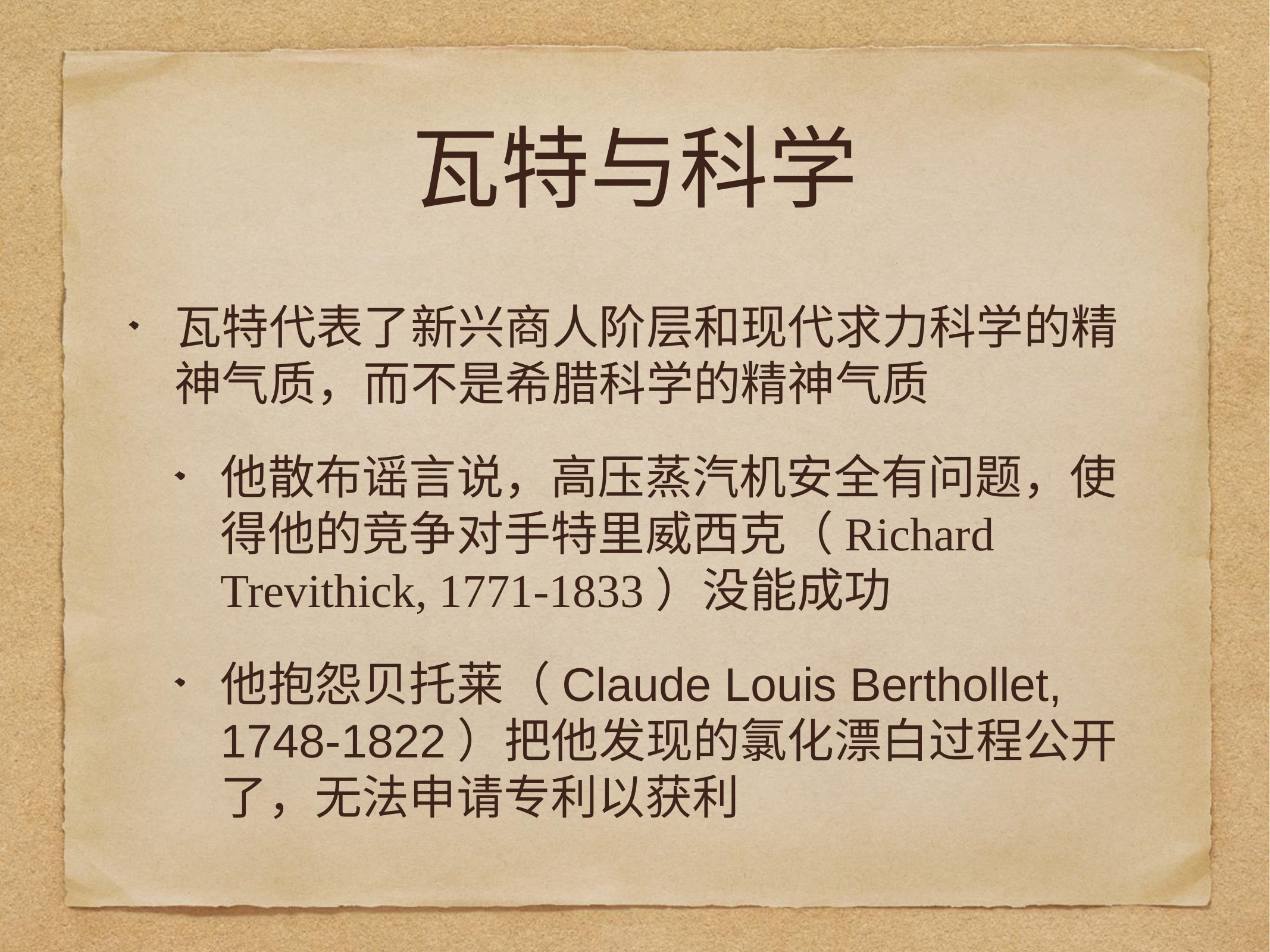

# 瓦特与科学
瓦特代表了新兴商人阶层和现代求力科学的精神气质，而不是希腊科学的精神气质
他散布谣言说，高压蒸汽机安全有问题，使得他的竞争对手特里威西克（Richard Trevithick, 1771-1833）没能成功
他抱怨贝托莱（Claude Louis Berthollet, 1748-1822）把他发现的氯化漂白过程公开了，无法申请专利以获利